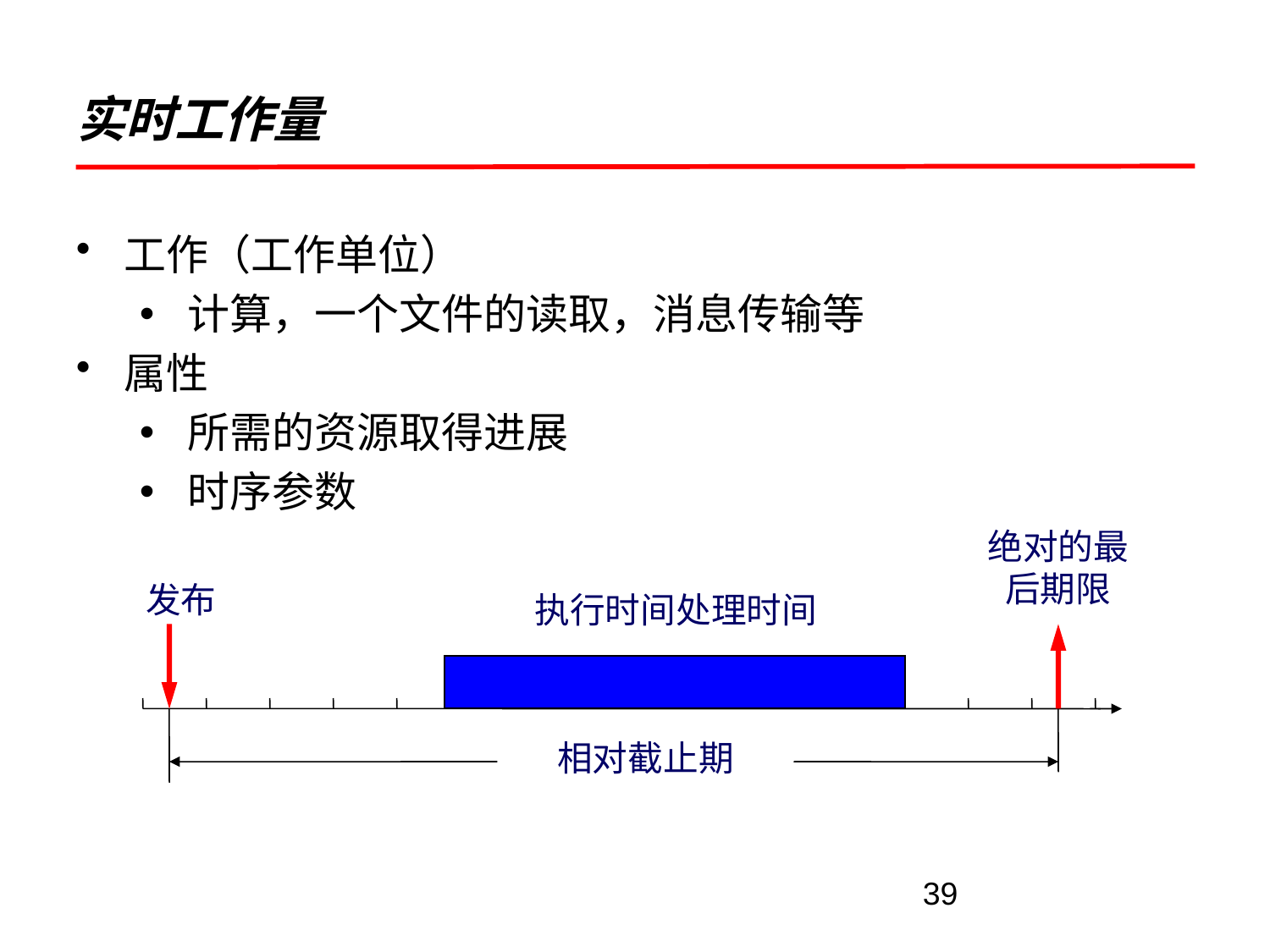

# 实时工作量
工作（工作单位）
计算，一个文件的读取，消息传输等
属性
所需的资源取得进展
时序参数
绝对的最后期限
发布
执行时间处理时间

相对截止期

39